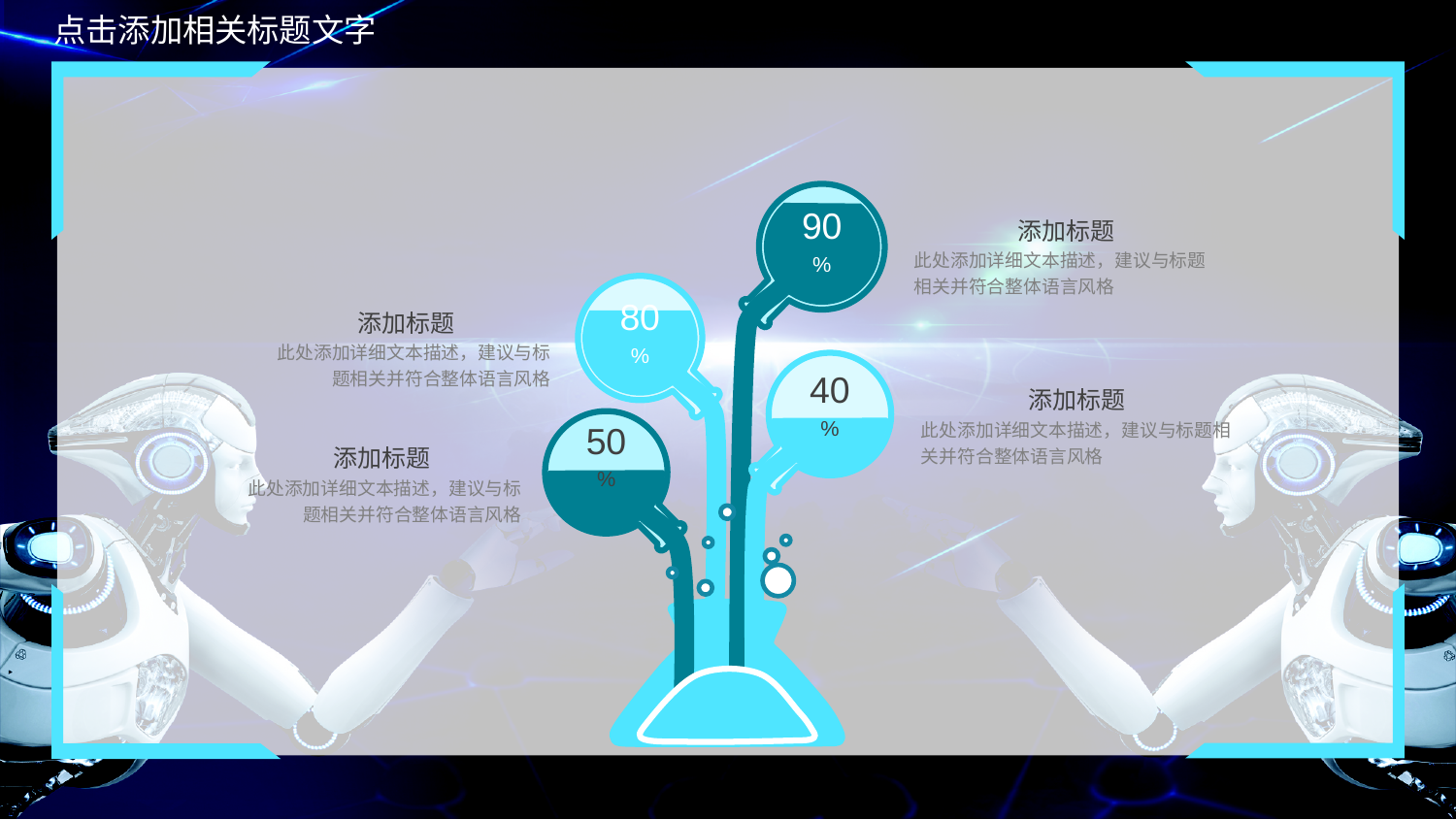

90%

添加标题
此处添加详细文本描述，建议与标题相关并符合整体语言风格

80%

添加标题
此处添加详细文本描述，建议与标题相关并符合整体语言风格

40%

添加标题
此处添加详细文本描述，建议与标题相关并符合整体语言风格

50%

添加标题
此处添加详细文本描述，建议与标题相关并符合整体语言风格